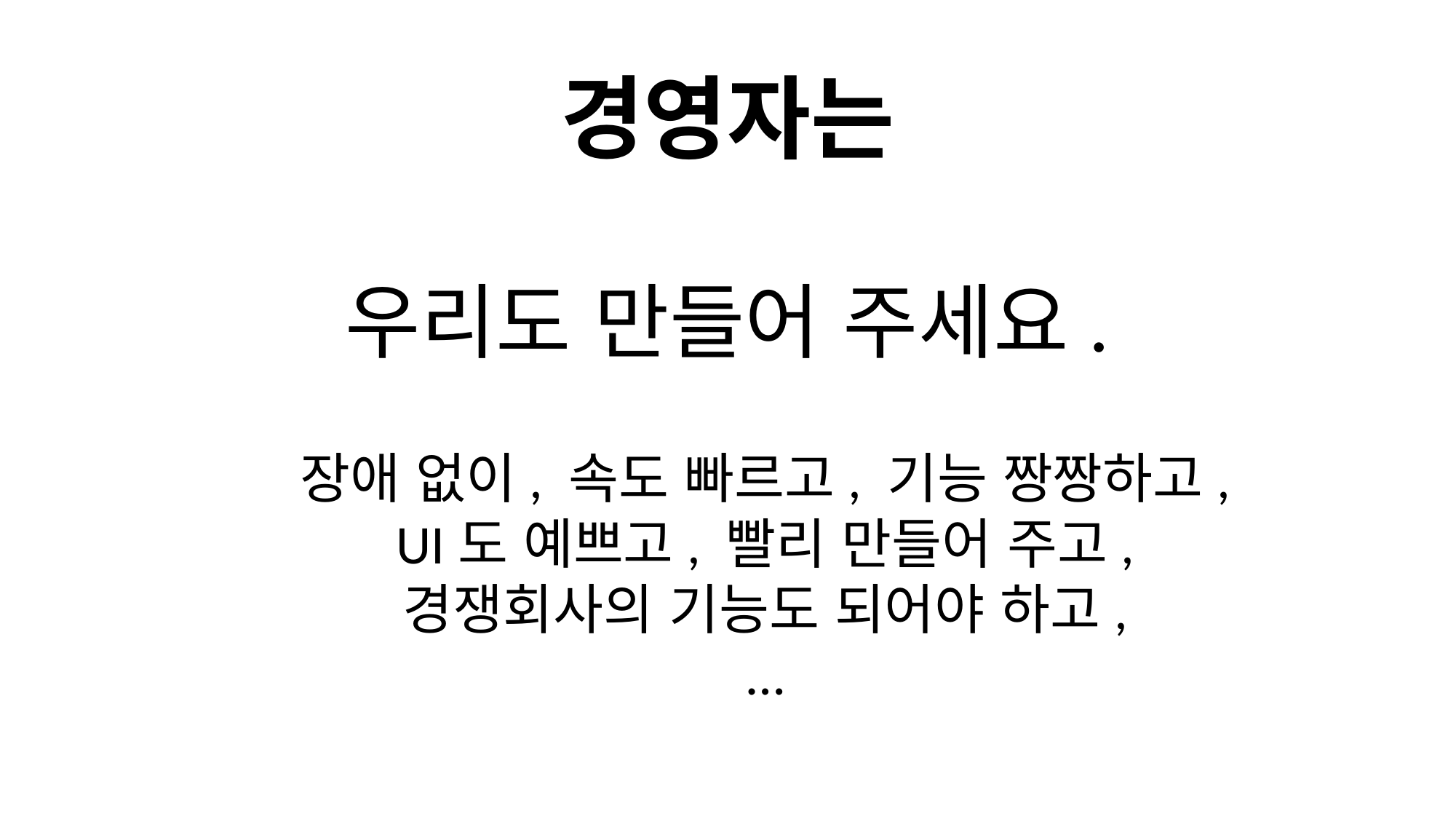

# 경영자는
우리도 만들어 주세요.
장애 없이, 속도 빠르고, 기능 짱짱하고,
UI도 예쁘고, 빨리 만들어 주고,
경쟁회사의 기능도 되어야 하고,
…